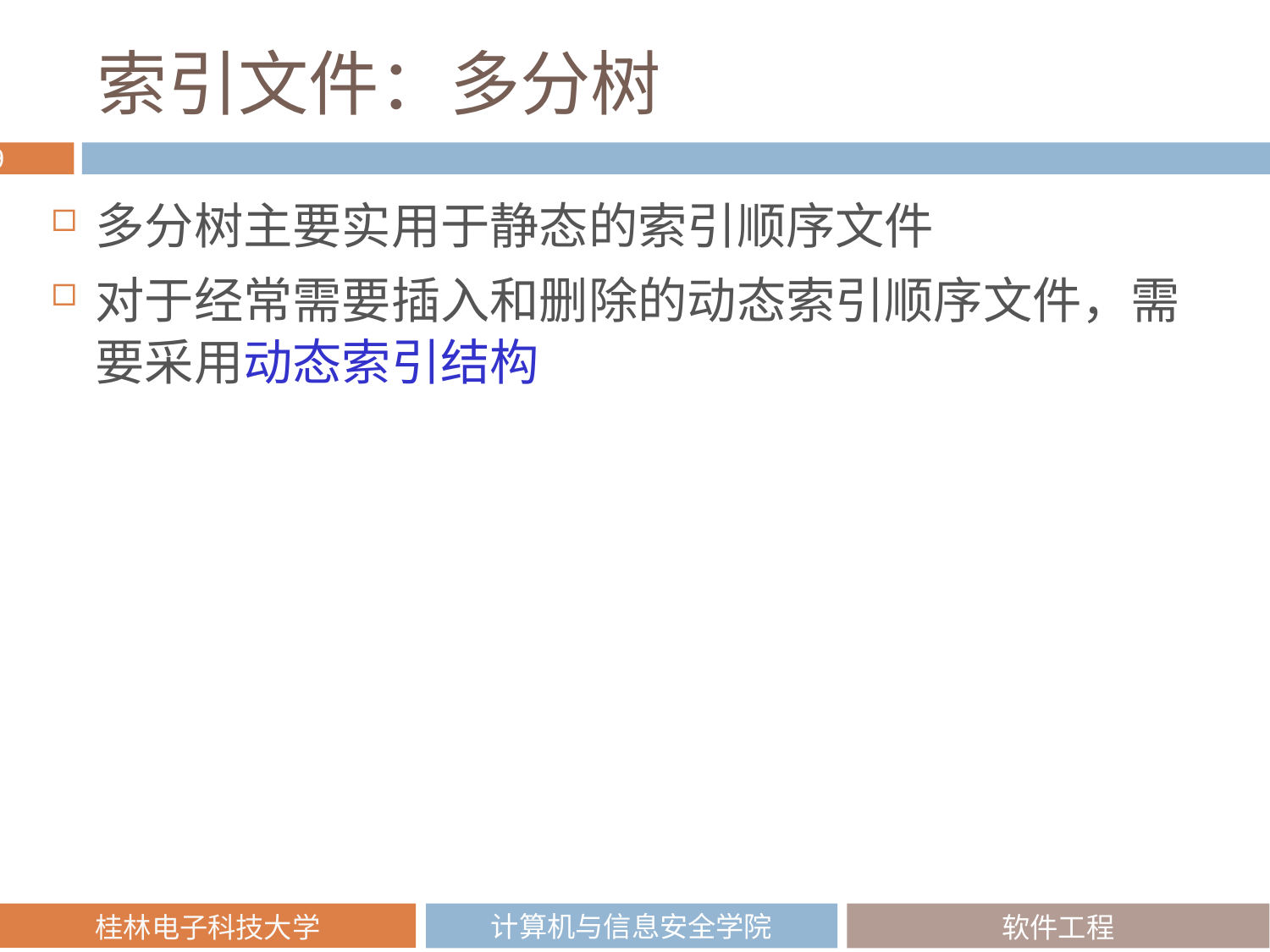

# 索引文件：多分树
多分树主要实用于静态的索引顺序文件
对于经常需要插入和删除的动态索引顺序文件，需要采用动态索引结构